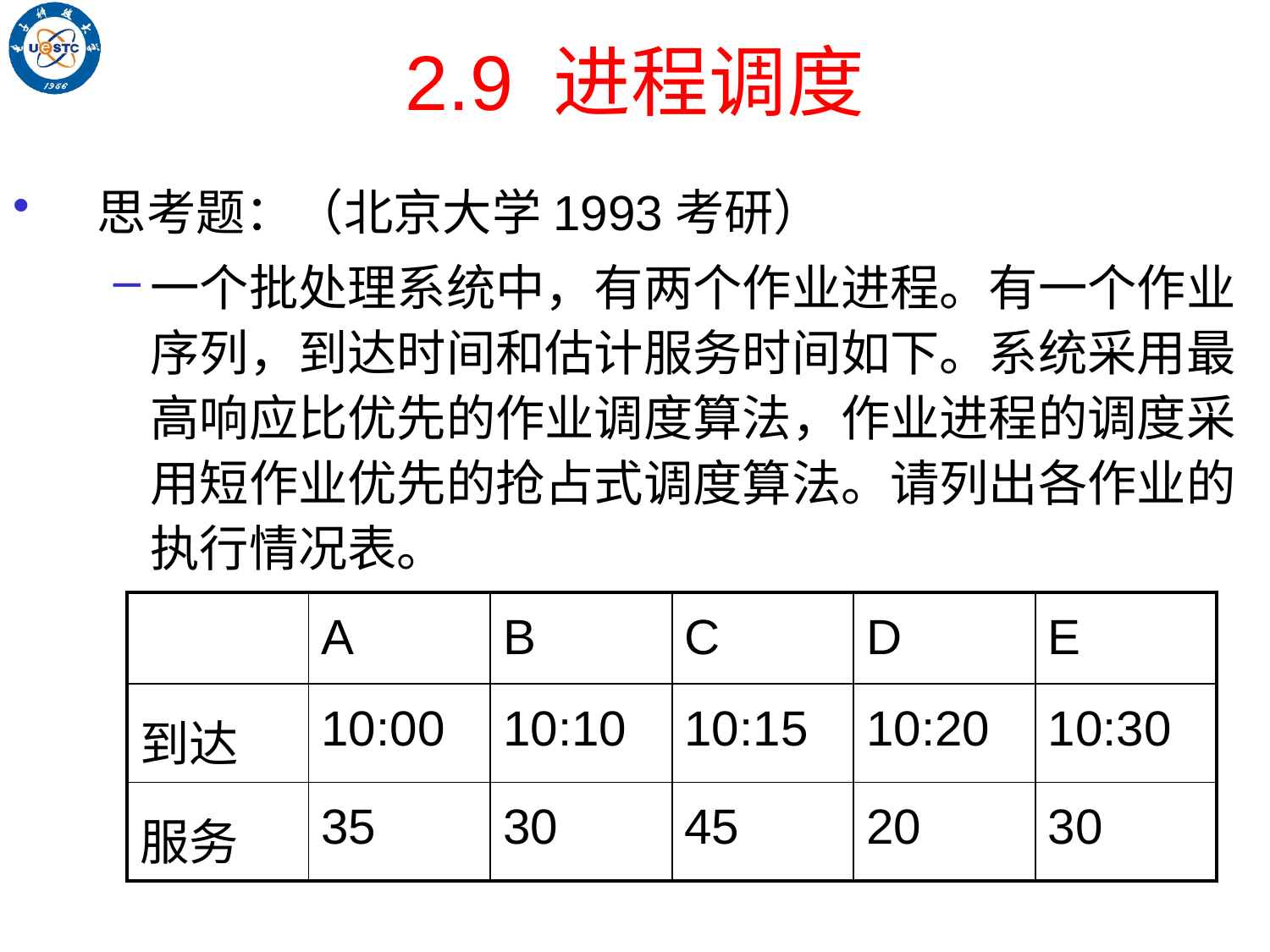

# 2.9 进程调度
思考题：（北京大学1993考研）
一个批处理系统中，有两个作业进程。有一个作业序列，到达时间和估计服务时间如下。系统采用最高响应比优先的作业调度算法，作业进程的调度采用短作业优先的抢占式调度算法。请列出各作业的执行情况表。
|  | A | B | C | D | E |
| --- | --- | --- | --- | --- | --- |
| 到达 | 10:00 | 10:10 | 10:15 | 10:20 | 10:30 |
| 服务 | 35 | 30 | 45 | 20 | 30 |